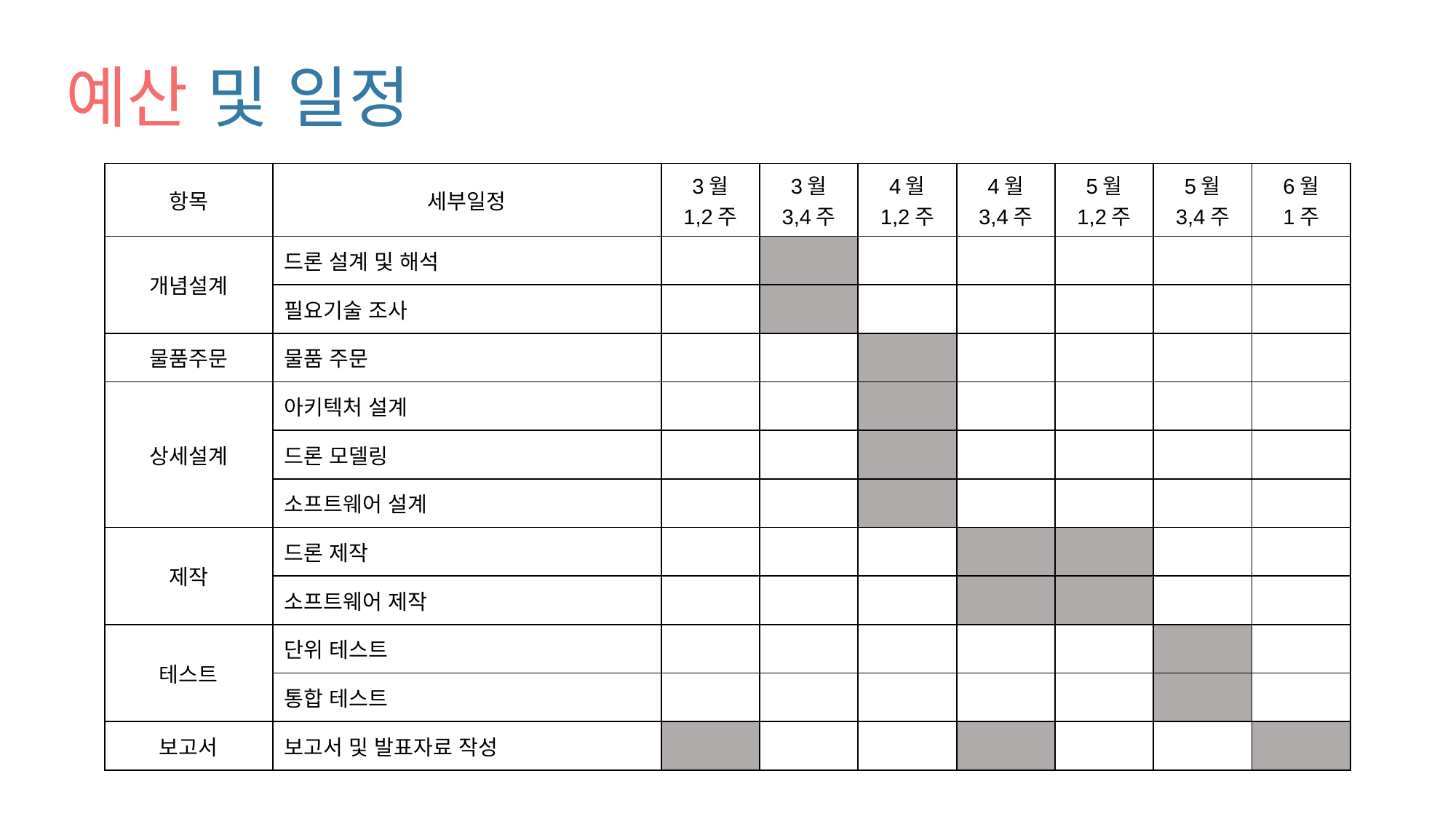

# 예산 및 일정
| 항목 | 세부일정 | 3월 1,2주 | 3월 3,4주 | 4월 1,2주 | 4월 3,4주 | 5월 1,2주 | 5월 3,4주 | 6월 1주 |
| --- | --- | --- | --- | --- | --- | --- | --- | --- |
| 개념설계 | 드론 설계 및 해석 |  |  |  |  |  |  |  |
|  | 필요기술 조사 |  |  |  |  |  |  |  |
| 물품주문 | 물품 주문 |  |  |  |  |  |  |  |
| 상세설계 | 아키텍처 설계 |  |  |  |  |  |  |  |
|  | 드론 모델링 |  |  |  |  |  |  |  |
|  | 소프트웨어 설계 |  |  |  |  |  |  |  |
| 제작 | 드론 제작 |  |  |  |  |  |  |  |
|  | 소프트웨어 제작 |  |  |  |  |  |  |  |
| 테스트 | 단위 테스트 |  |  |  |  |  |  |  |
|  | 통합 테스트 |  |  |  |  |  |  |  |
| 보고서 | 보고서 및 발표자료 작성 |  |  |  |  |  |  |  |